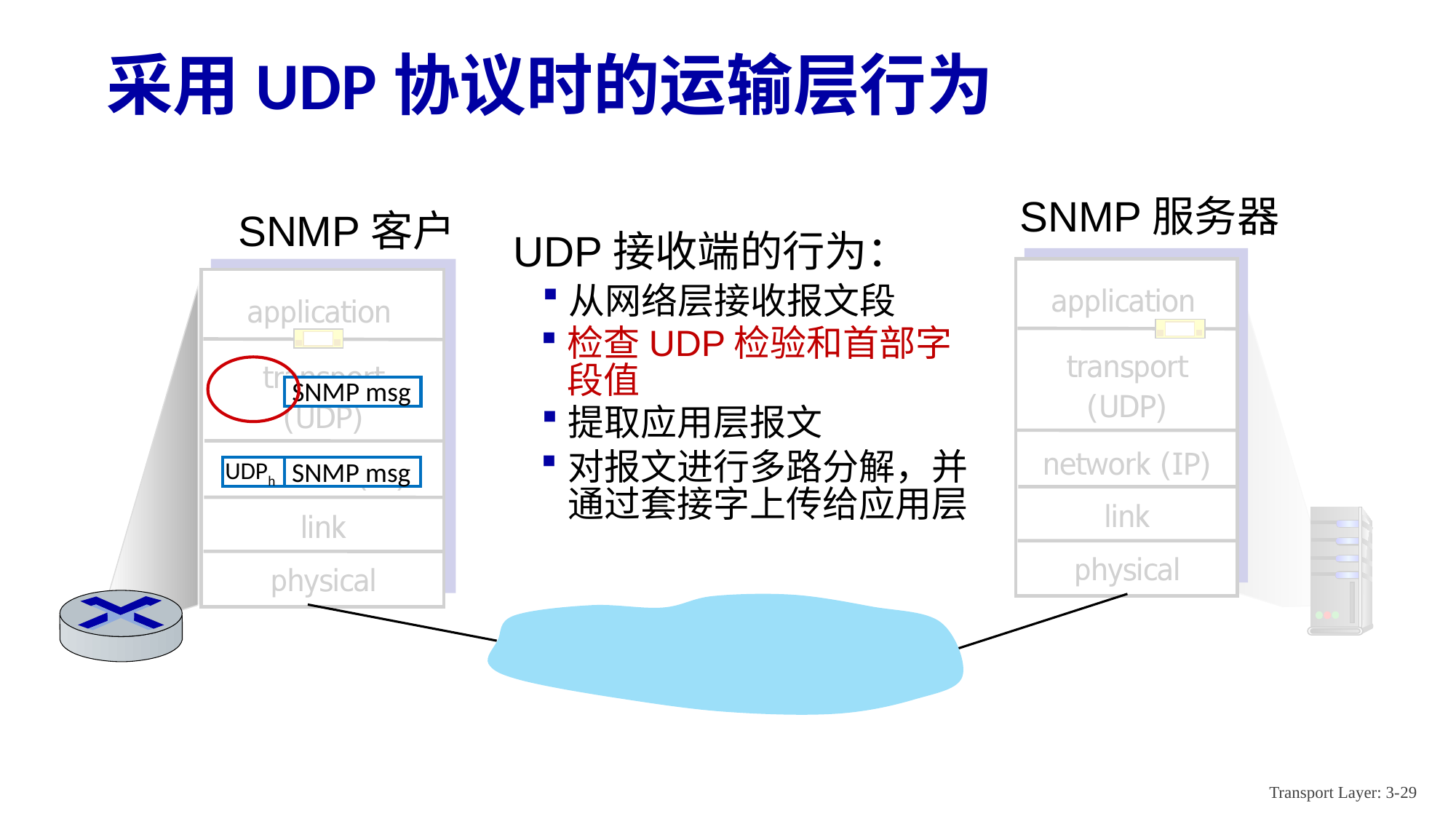

# 采用UDP协议时的运输层行为
SNMP服务器
SNMP客户
UDP接收端的行为：

application

transport
(UDP)

network (IP)

link

physical

application

transport
(UDP)

network (IP)

link

physical

从网络层接收报文段

检查UDP检验和首部字段值

SNMP msg

提取应用层报文
对报文进行多路分解，并通过套接字上传给应用层

SNMP msg

UDPh

Transport Layer: 3-29